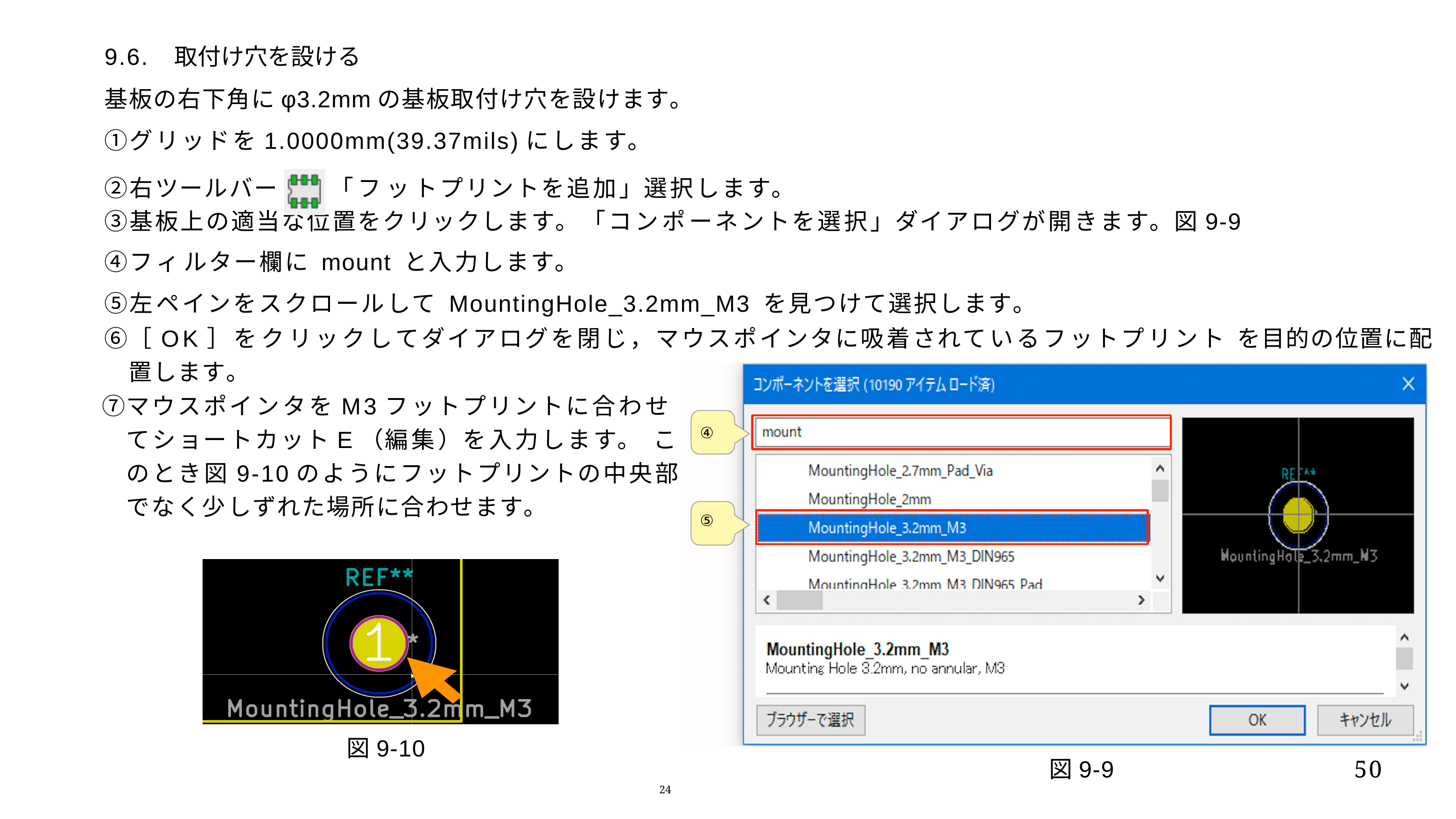

9.6.	取付け穴を設ける
基板の右下角にφ3.2mmの基板取付け穴を設けます。
①	グリッドを1.0000mm(39.37mils)にします。
②	右ツールバー　　「フットプリントを追加」選択します。
③	基板上の適当な位置をクリックします。「コンポーネントを選択」ダイアログが開きます。図9-9
④	フィルター欄に mount と入力します。
⑤	左ペインをスクロールして MountingHole_3.2mm_M3 を見つけて選択します。
⑥	［OK］をクリックしてダイアログを閉じ，マウスポインタに吸着されているフットプリント を目的の位置に配置します。

④
⑤
図9-9
⑦	マウスポインタをM3フットプリントに合わせてショートカットE（編集）を入力します。 このとき図9-10のようにフットプリントの中央部でなく少しずれた場所に合わせます。

図9-10
50
24